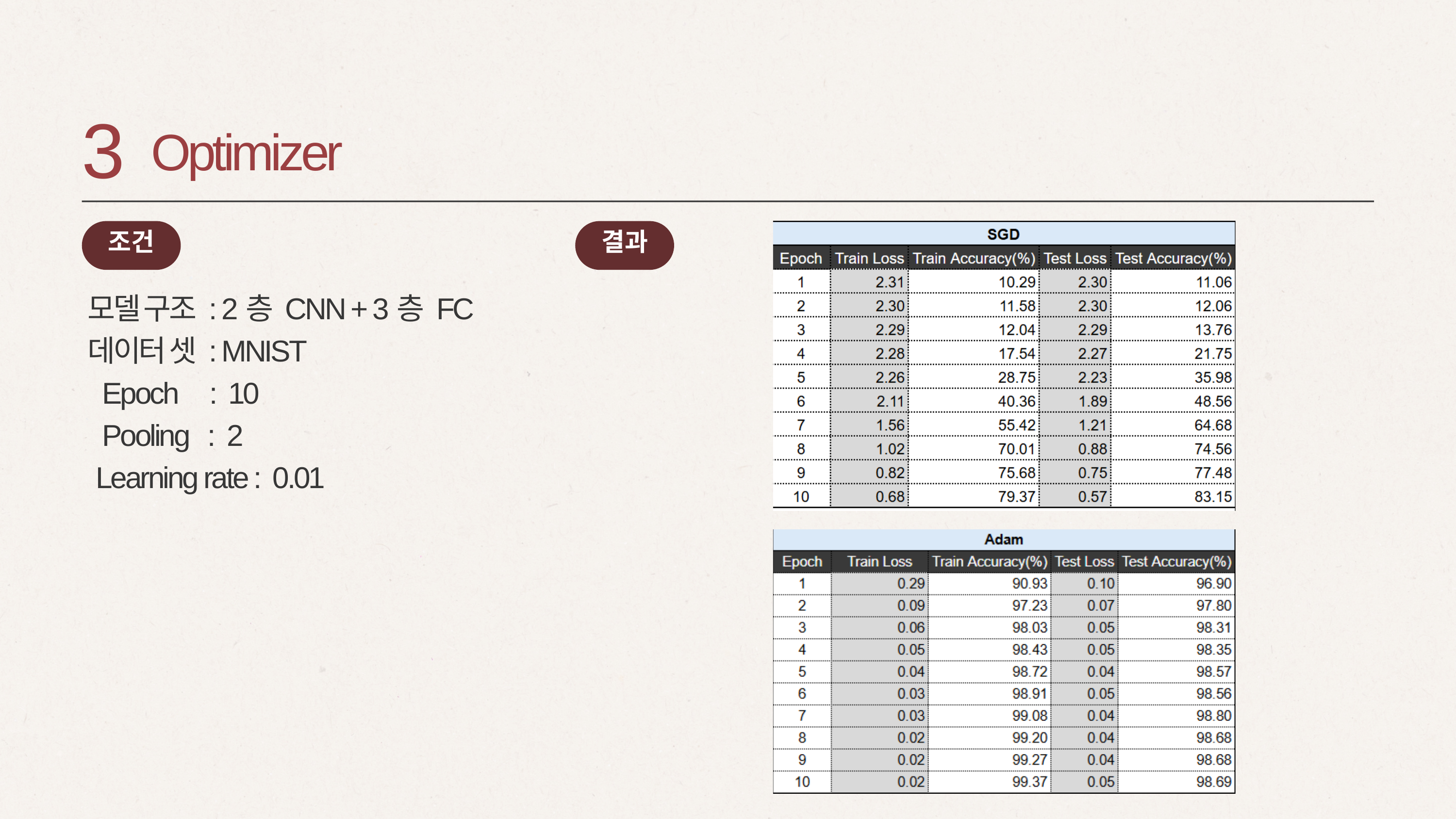

3
Optimizer

조건

결과

모델 구조 : 2층 CNN + 3층 FC
데이터 셋 : MNIST
  Epoch     :  10
  Pooling   :  2
 Learning rate :  0.01